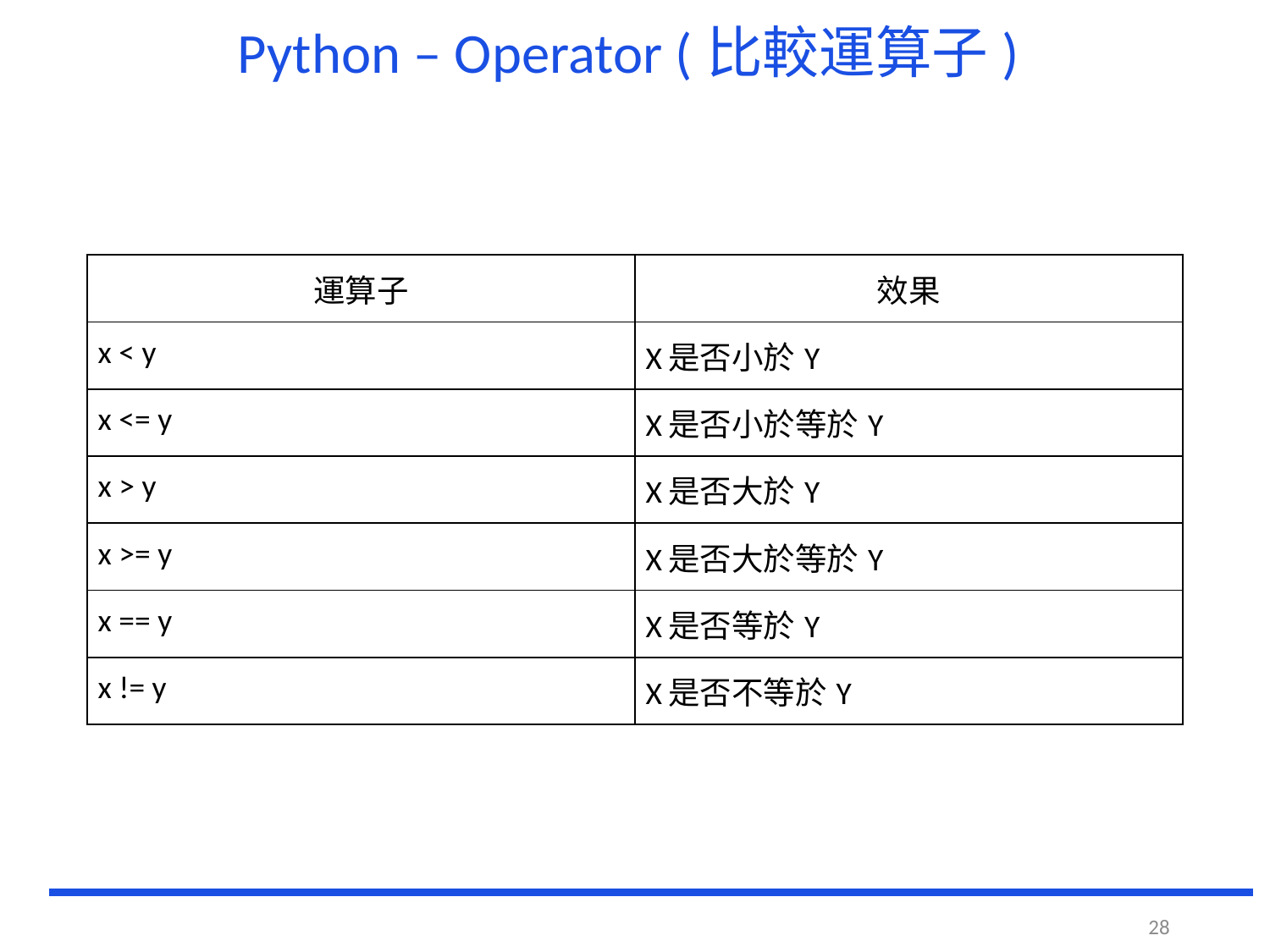

# Python – Operator (比較運算子)
| 運算子 | 效果 |
| --- | --- |
| x < y | X是否小於Y |
| x <= y | X是否小於等於Y |
| x > y | X是否大於Y |
| x >= y | X是否大於等於Y |
| x == y | X是否等於Y |
| x != y | X是否不等於Y |
28